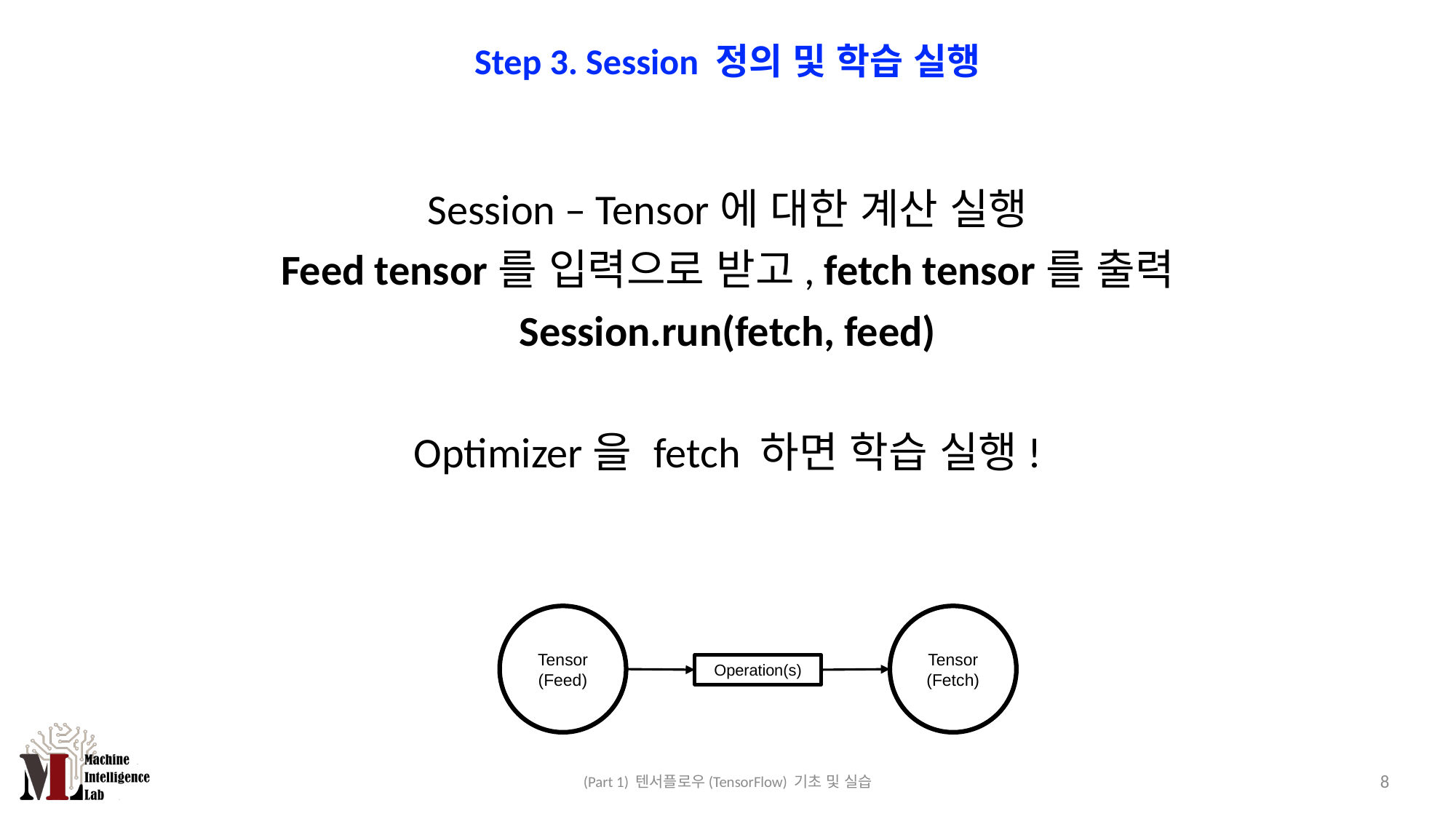

# Step 3. Session 정의 및 학습 실행
Session – Tensor에 대한 계산 실행
Feed tensor를 입력으로 받고, fetch tensor를 출력
Session.run(fetch, feed)

Optimizer을 fetch 하면 학습 실행!
Tensor
(Feed)
Tensor
(Fetch)
Operation(s)
8
(Part 1) 텐서플로우(TensorFlow) 기초 및 실습